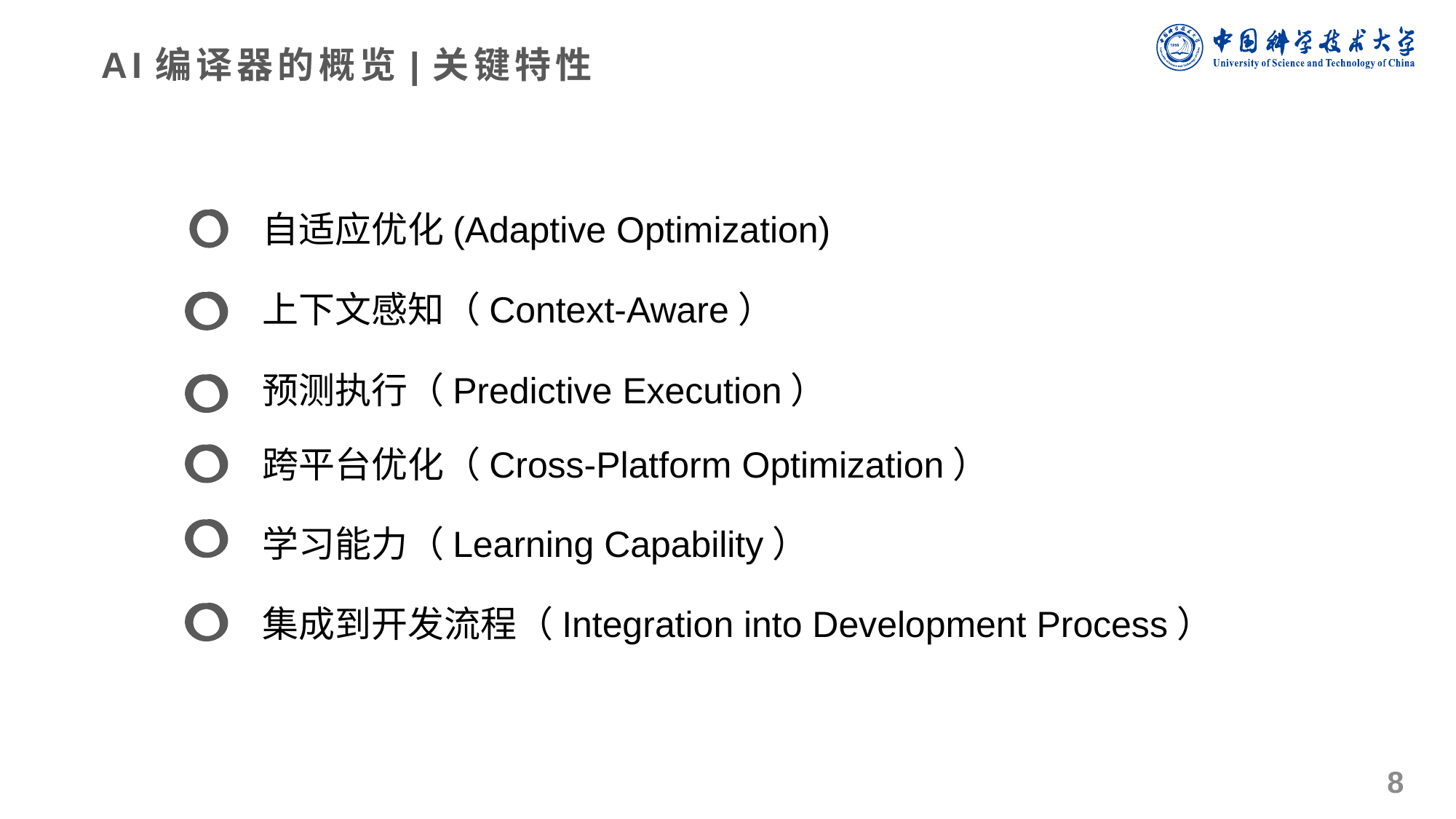

AI编译器的概览|关键特性
自适应优化(Adaptive Optimization)

上下文感知（Context-Aware）

预测执行（Predictive Execution）

跨平台优化（Cross-Platform Optimization）

学习能力（Learning Capability）

集成到开发流程（Integration into Development Process）

8